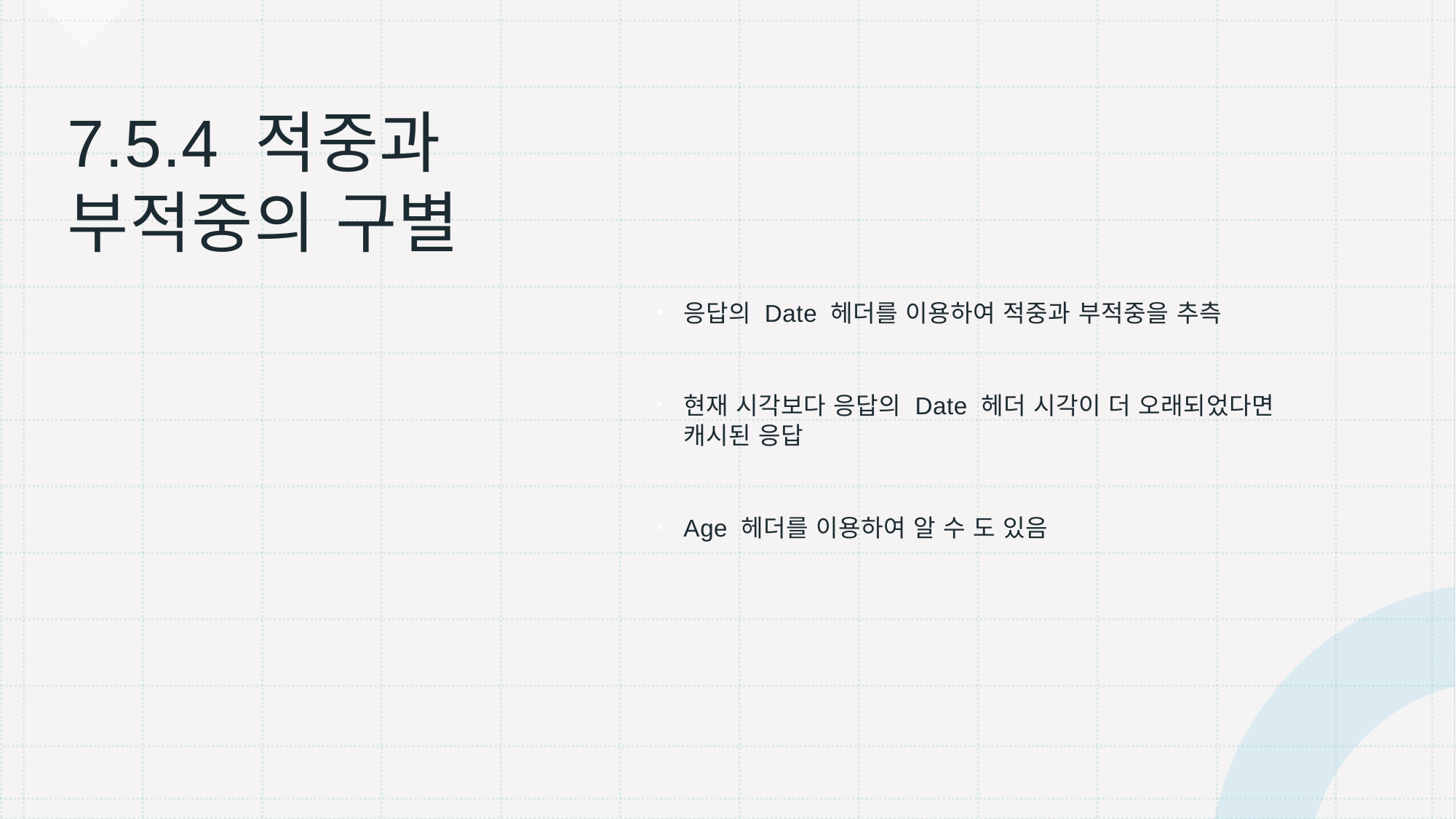

응답의 Date 헤더를 이용하여 적중과 부적중을 추측

현재 시각보다 응답의 Date 헤더 시각이 더 오래되었다면 캐시된 응답

Age 헤더를 이용하여 알 수 도 있음
# 7.5.4 적중과 부적중의 구별